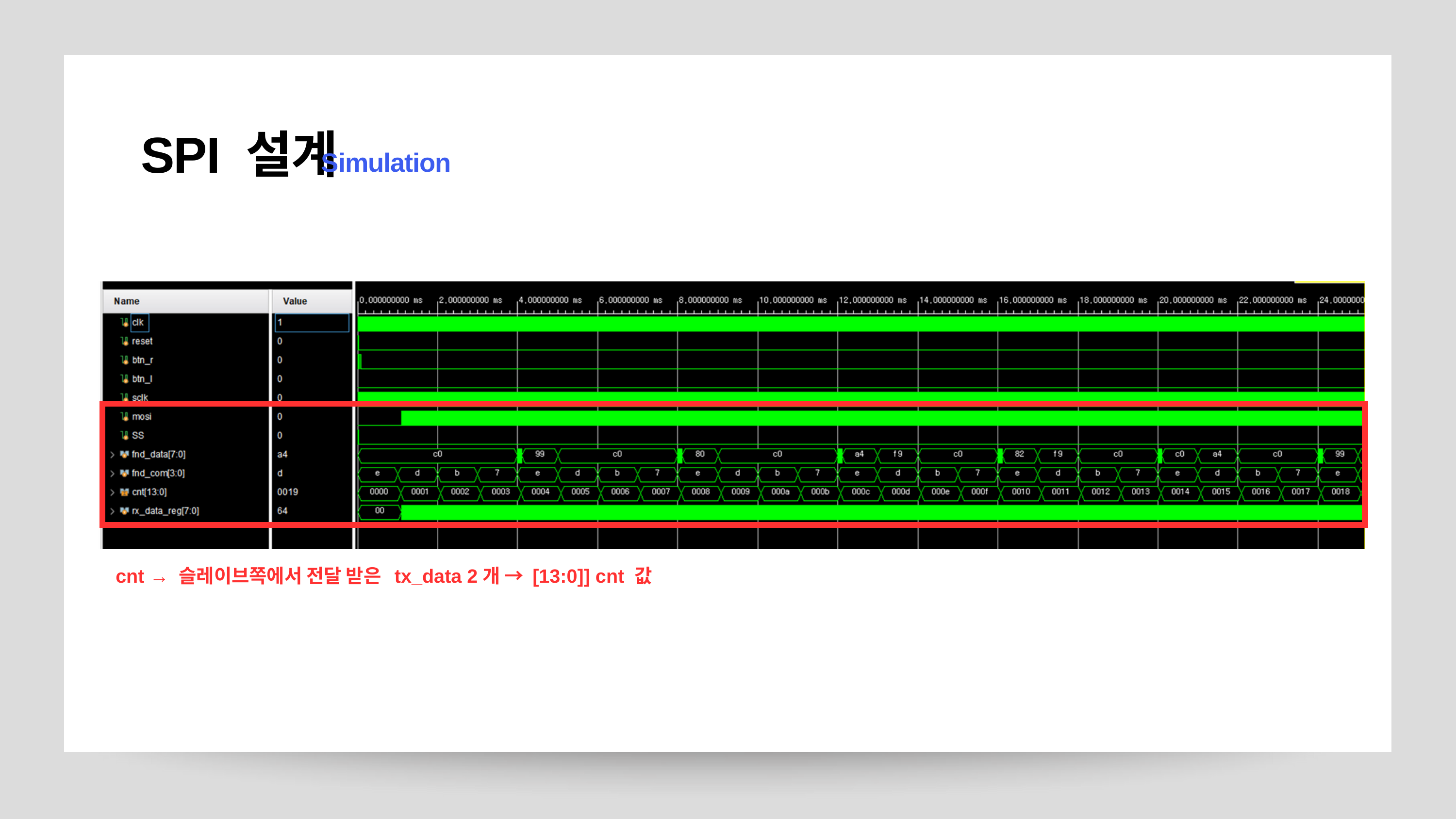

SPI 설계
Simulation

cnt → 슬레이브쪽에서 전달 받은  tx_data 2개 → [13:0]] cnt 값